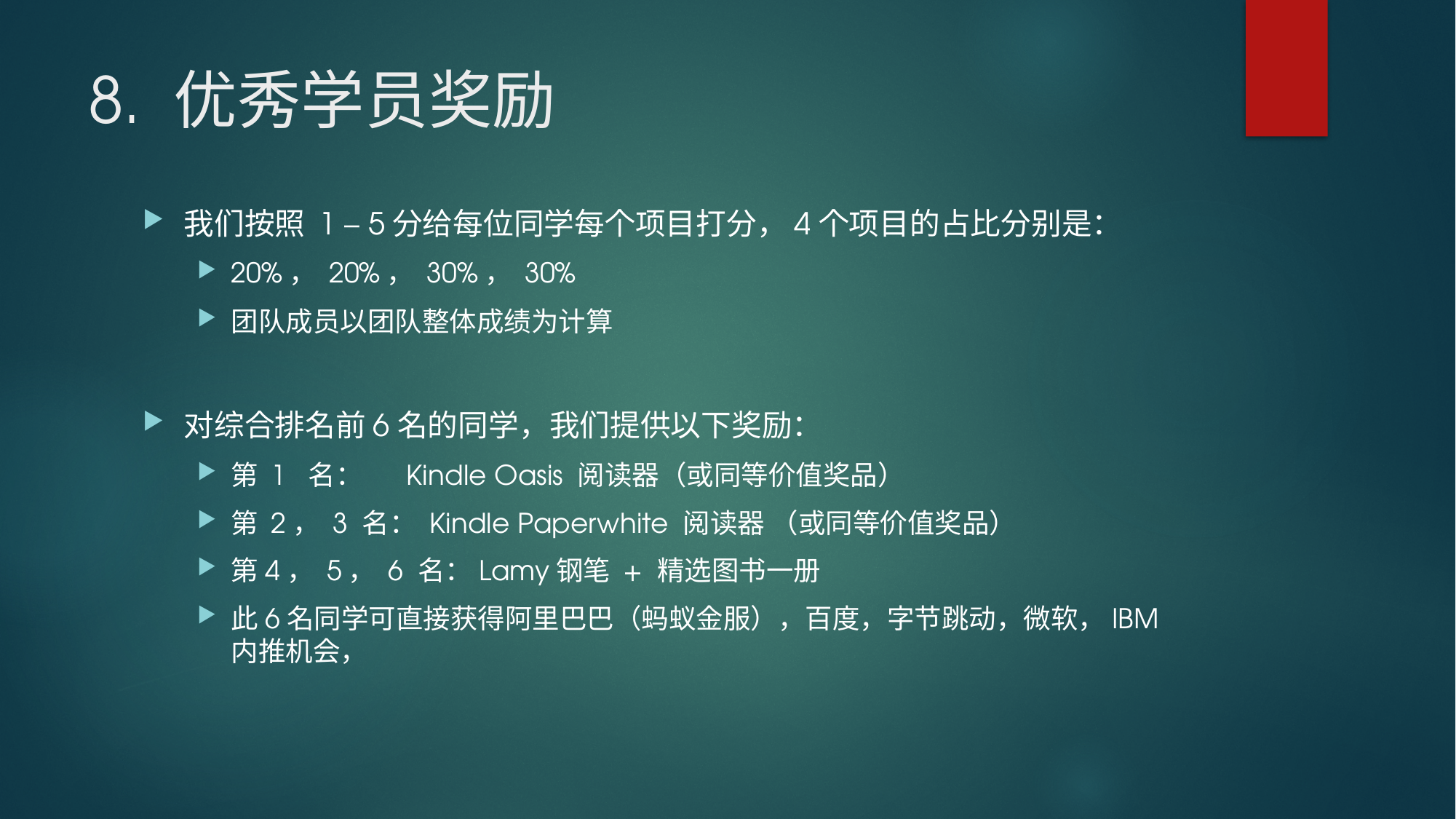

# 8. 优秀学员奖励
我们按照 1 – 5分给每位同学每个项目打分，4个项目的占比分别是：
20%， 20%， 30%， 30%
团队成员以团队整体成绩为计算

对综合排名前6名的同学，我们提供以下奖励：
第 1  名：      Kindle Oasis 阅读器（或同等价值奖品）
第 2， 3 名： Kindle Paperwhite 阅读器 （或同等价值奖品）
第4， 5， 6 名：Lamy钢笔 + 精选图书一册
此6名同学可直接获得阿里巴巴（蚂蚁金服），百度，字节跳动，微软，IBM内推机会，